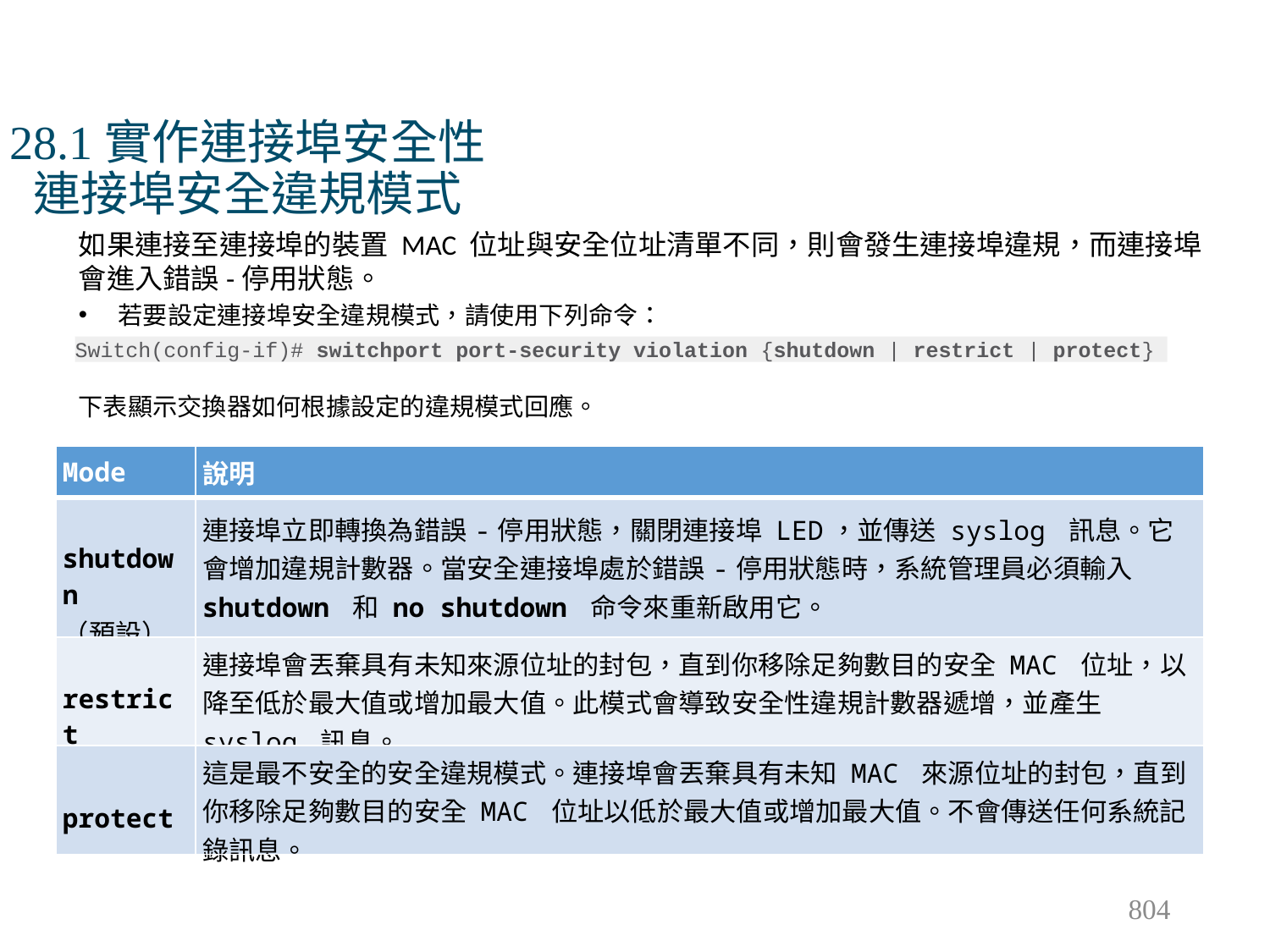

# 28.1實作連接埠安全性 連接埠安全違規模式
如果連接至連接埠的裝置 MAC 位址與安全位址清單不同，則會發生連接埠違規，而連接埠會進入錯誤-停用狀態。
若要設定連接埠安全違規模式，請使用下列命令：

Switch(config-if)# switchport port-security violation {shutdown | restrict | protect}

下表顯示交換器如何根據設定的違規模式回應。

| Mode | 說明 |
| --- | --- |
| shutdown （預設） | 連接埠立即轉換為錯誤-停用狀態，關閉連接埠 LED，並傳送 syslog 訊息。它會增加違規計數器。當安全連接埠處於錯誤-停用狀態時，系統管理員必須輸入 shutdown 和 no shutdown 命令來重新啟用它。 |
| restrict | 連接埠會丟棄具有未知來源位址的封包，直到你移除足夠數目的安全 MAC 位址，以降至低於最大值或增加最大值。此模式會導致安全性違規計數器遞增，並產生 syslog 訊息。 |
| protect | 這是最不安全的安全違規模式。連接埠會丟棄具有未知 MAC 來源位址的封包，直到你移除足夠數目的安全 MAC 位址以低於最大值或增加最大值。不會傳送任何系統記錄訊息。 |
804